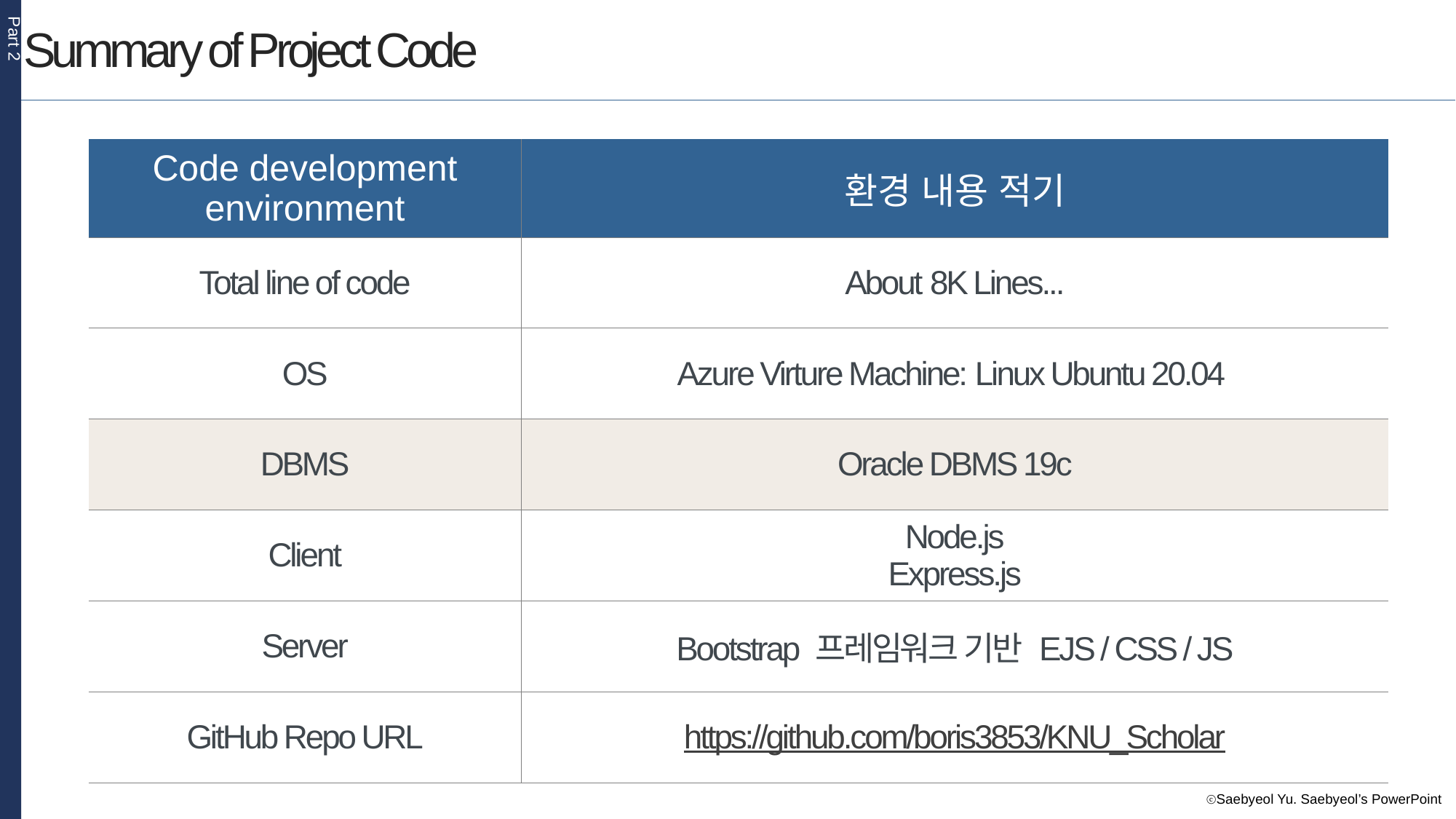

Part 2
Summary of Project Code
| Code development environment | 환경 내용 적기 |
| --- | --- |
| Total line of code | About 8K Lines... |
| OS | Azure Virture Machine: Linux Ubuntu 20.04 |
| DBMS | Oracle DBMS 19c |
| Client | Node.js Express.js |
| Server | Bootstrap 프레임워크 기반 EJS / CSS / JS |
| GitHub Repo URL | https://github.com/boris3853/KNU\_Scholar |